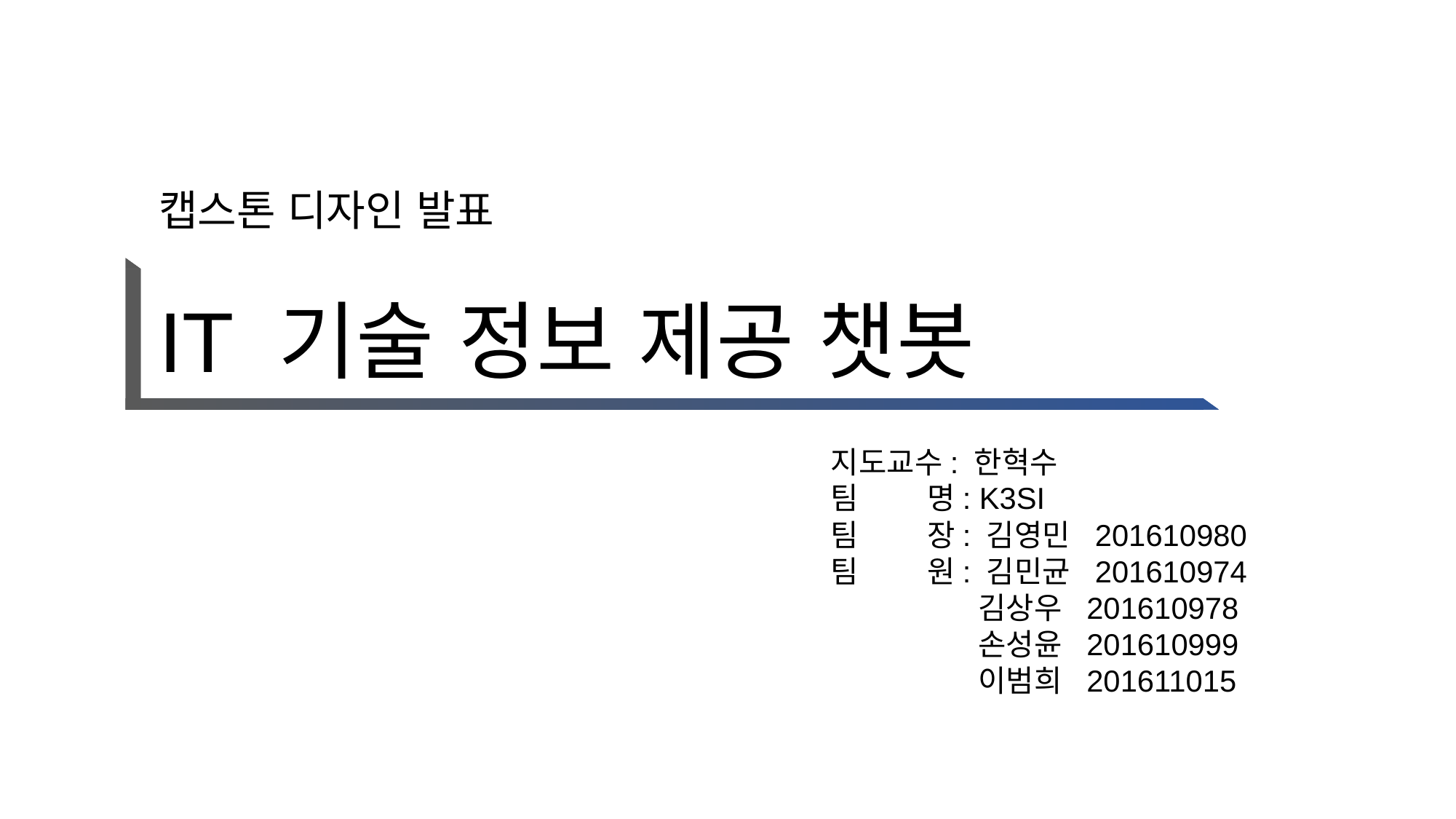

캡스톤 디자인 발표

IT 기술 정보 제공 챗봇
지도교수: 한혁수
팀        명: K3SI
팀        장: 김영민  201610980
팀        원: 김민균  201610974
          김상우  201610978
          손성윤  201610999
          이범희  201611015